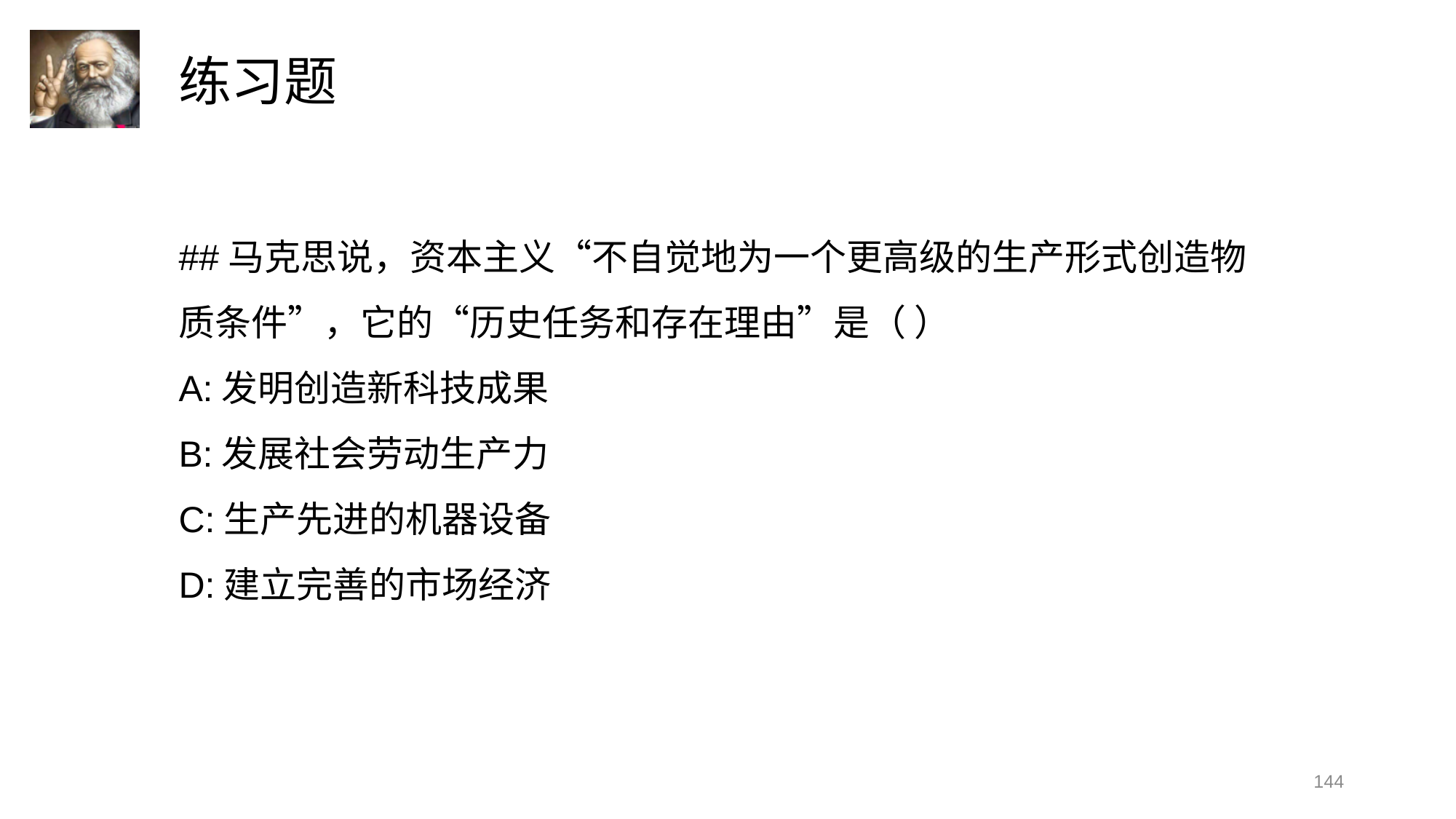

##马克思说，资本主义“不自觉地为一个更高级的生产形式创造物质条件”，它的“历史任务和存在理由”是（ ）
A:发明创造新科技成果
B:发展社会劳动生产力
C:生产先进的机器设备
D:建立完善的市场经济
144